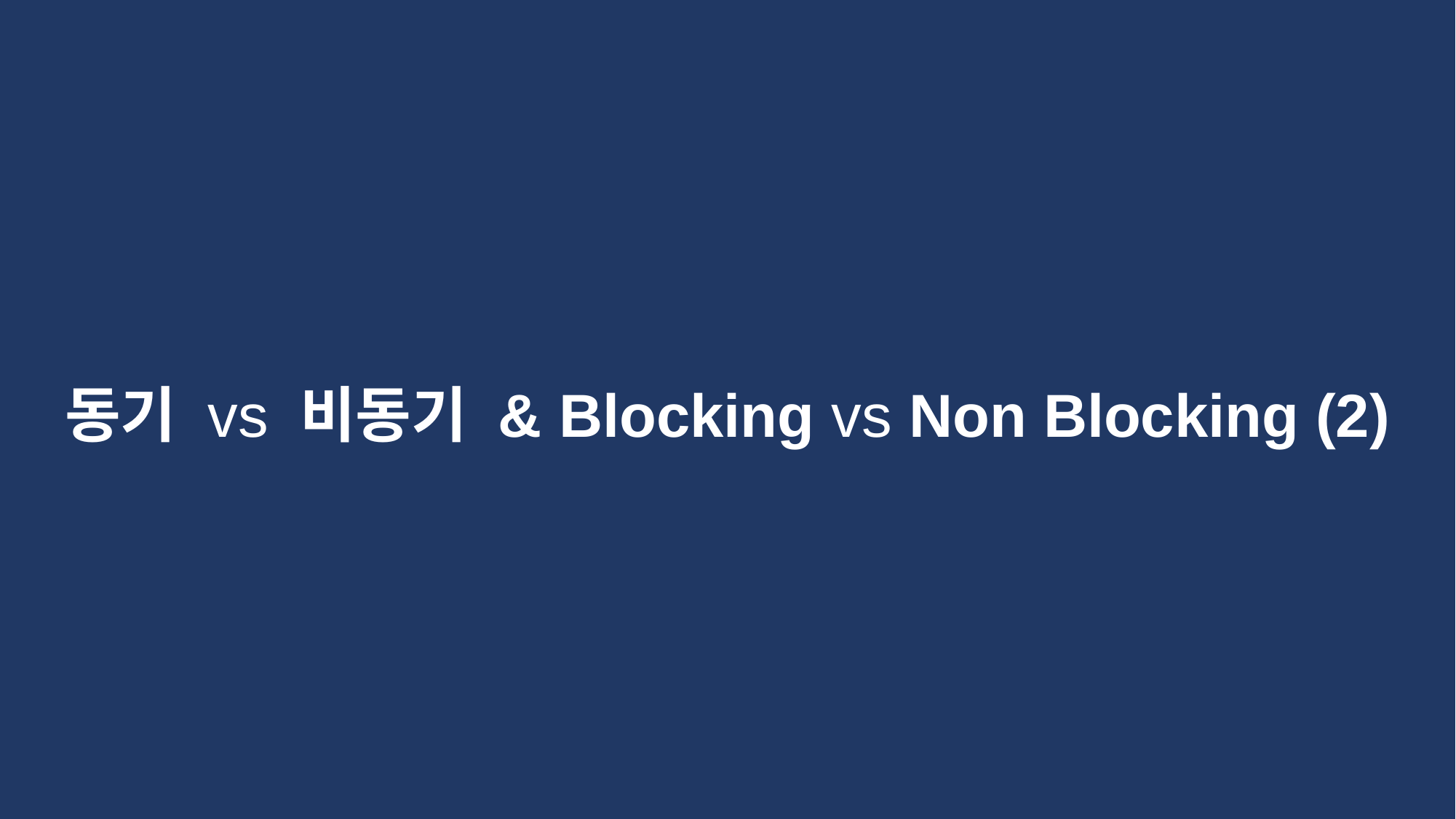

동기 vs 비동기 & Blocking vs Non Blocking (2)